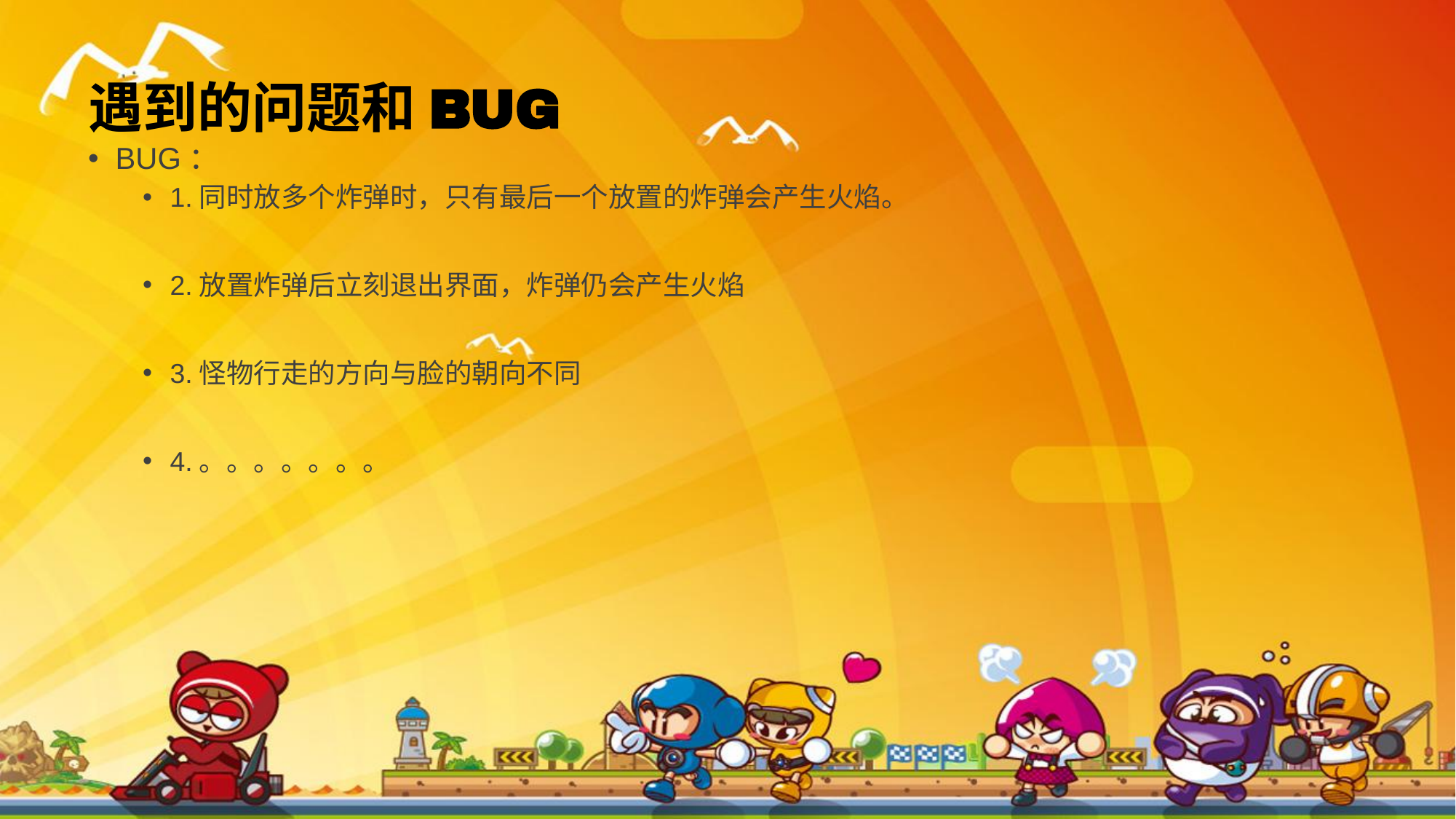

# 遇到的问题和BUG
BUG：
1.同时放多个炸弹时，只有最后一个放置的炸弹会产生火焰。

2.放置炸弹后立刻退出界面，炸弹仍会产生火焰

3.怪物行走的方向与脸的朝向不同

4.。。。。。。。